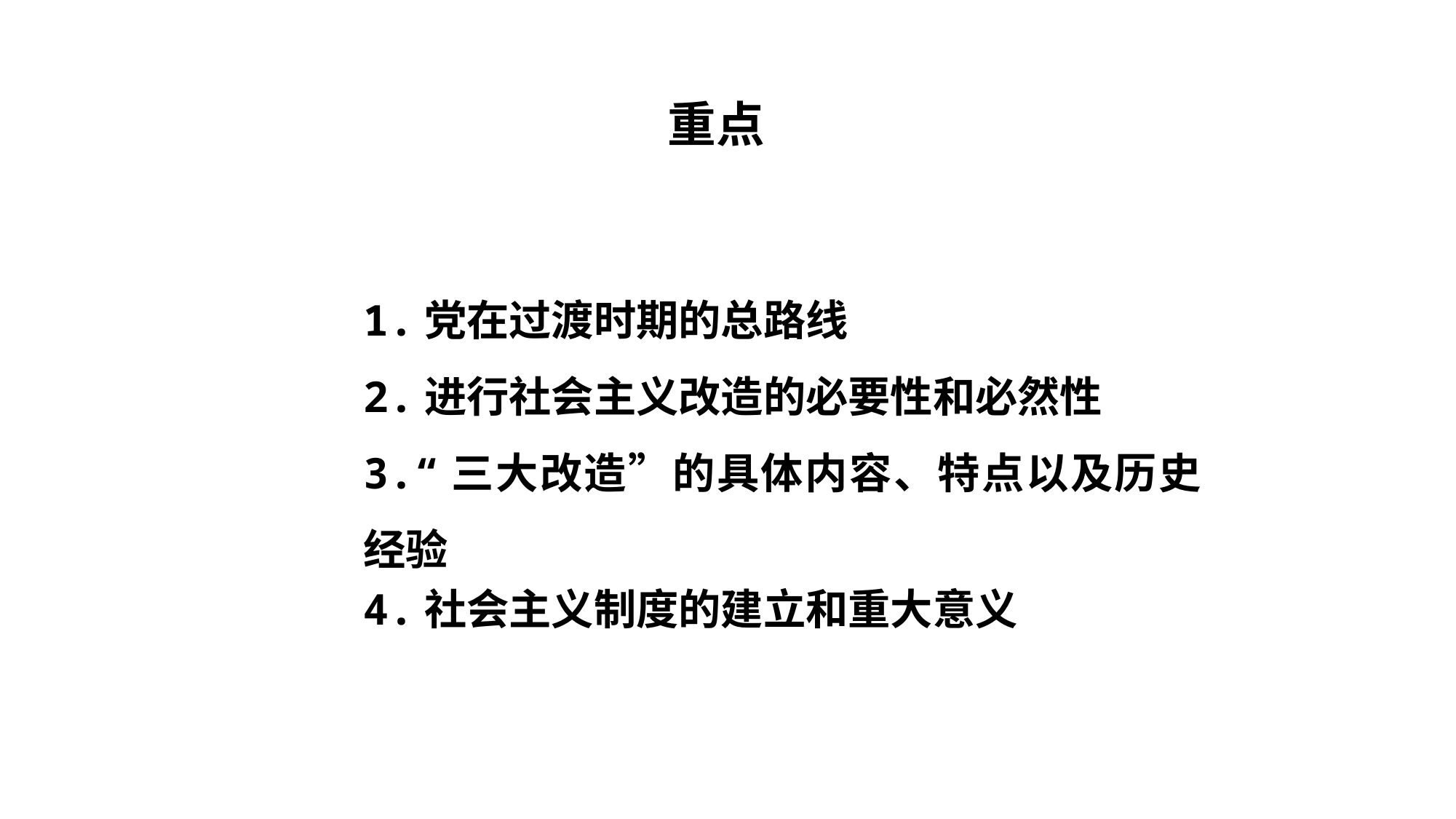

# 重点
1.党在过渡时期的总路线
2.进行社会主义改造的必要性和必然性
3.“三大改造”的具体内容、特点以及历史经验
4.社会主义制度的建立和重大意义